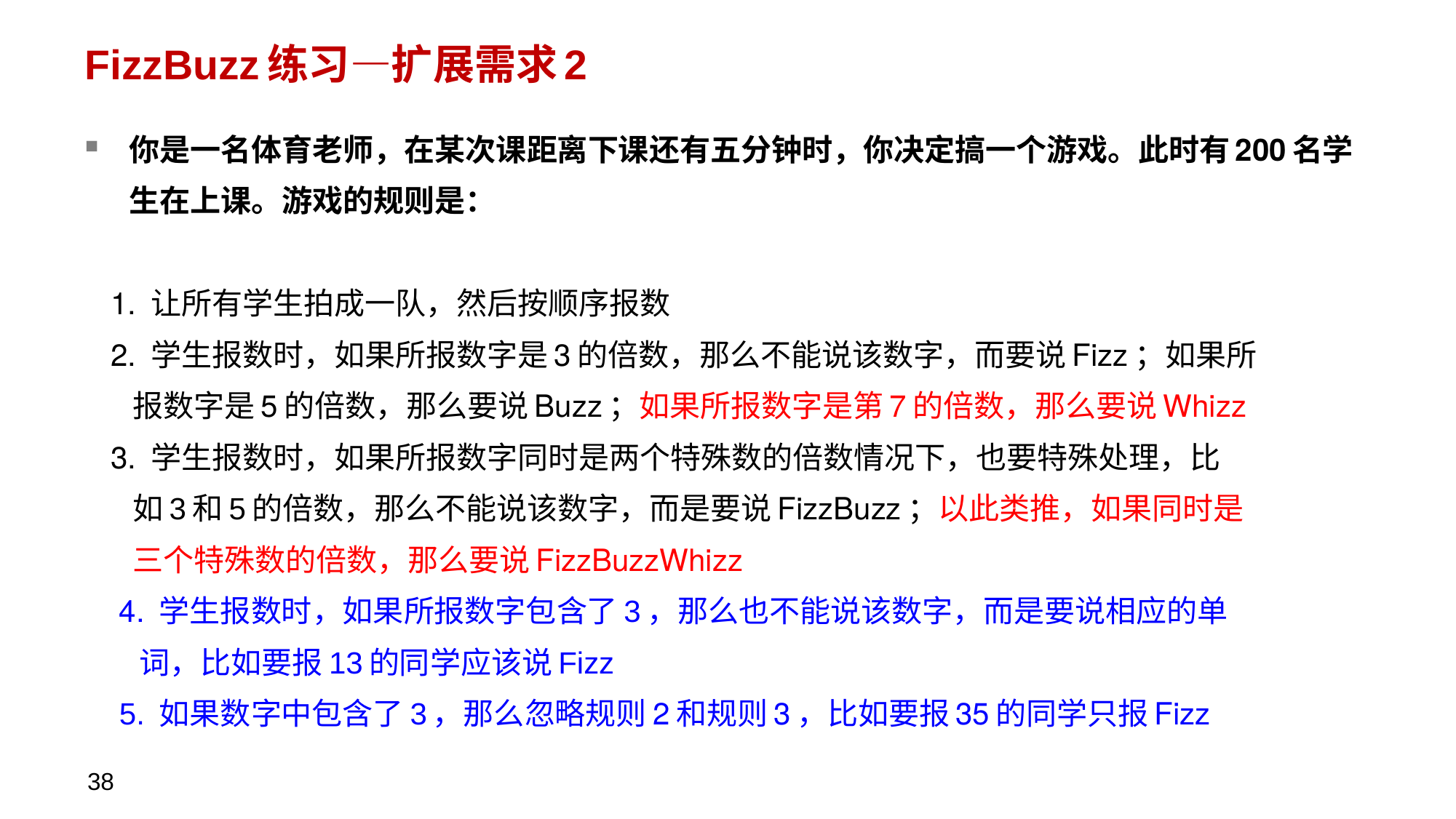

# FizzBuzz练习—扩展需求2
你是一名体育老师，在某次课距离下课还有五分钟时，你决定搞一个游戏。此时有200名学生在上课。游戏的规则是：

   1. 让所有学生拍成一队，然后按顺序报数
   2. 学生报数时，如果所报数字是3的倍数，那么不能说该数字，而要说Fizz；如果所
      报数字是5的倍数，那么要说Buzz；如果所报数字是第7的倍数，那么要说Whizz
   3. 学生报数时，如果所报数字同时是两个特殊数的倍数情况下，也要特殊处理，比
      如3和5的倍数，那么不能说该数字，而是要说FizzBuzz；以此类推，如果同时是
      三个特殊数的倍数，那么要说FizzBuzzWhizz
    4. 学生报数时，如果所报数字包含了3，那么也不能说该数字，而是要说相应的单
       词，比如要报13的同学应该说Fizz
    5. 如果数字中包含了3，那么忽略规则2和规则3，比如要报35的同学只报Fizz
38